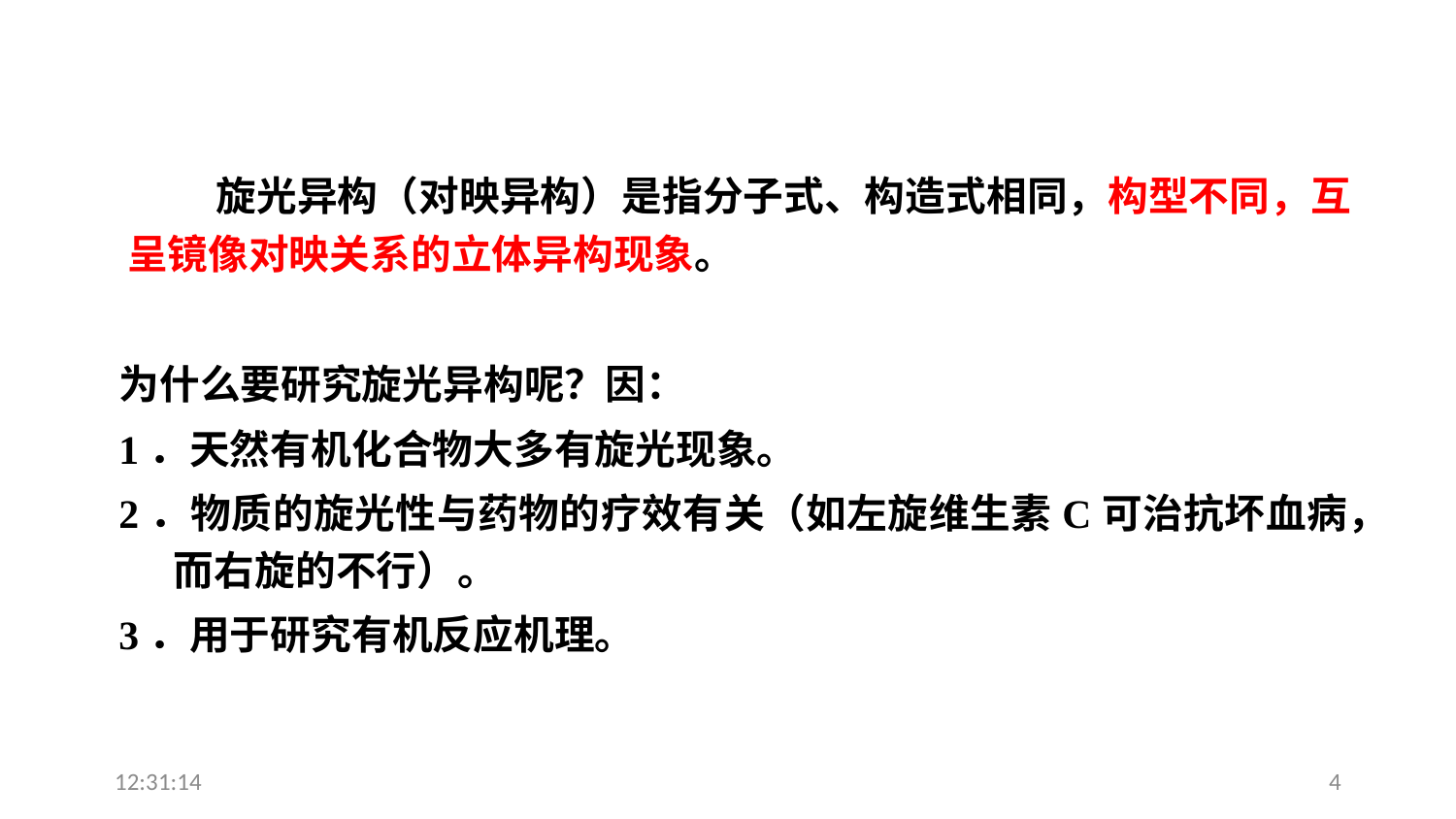

旋光异构（对映异构）是指分子式、构造式相同，构型不同，互呈镜像对映关系的立体异构现象。
为什么要研究旋光异构呢？因：
1．天然有机化合物大多有旋光现象。
2．物质的旋光性与药物的疗效有关（如左旋维生素C可治抗坏血病，而右旋的不行）。
3．用于研究有机反应机理。
12:31:14
4